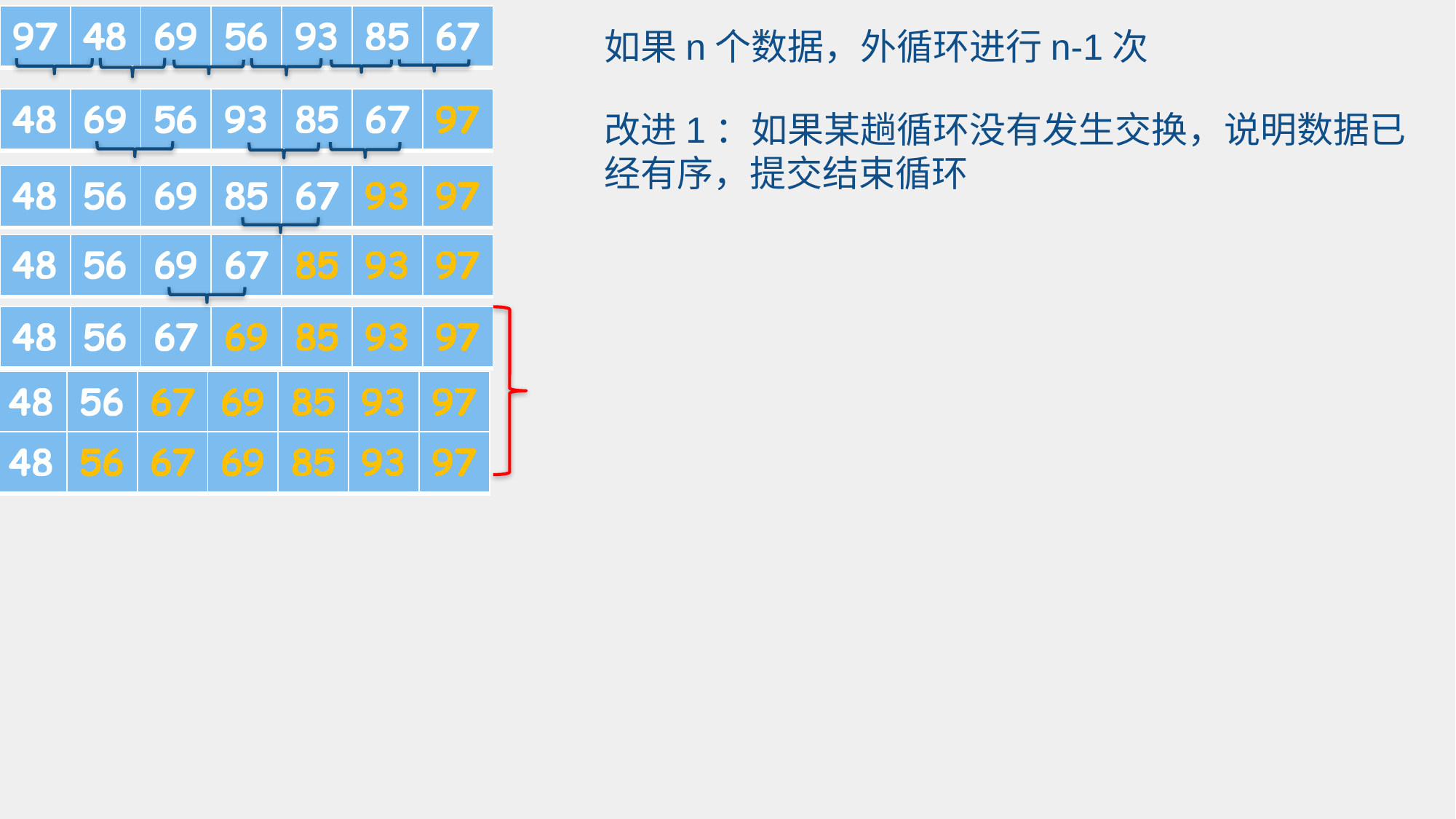

| 97 | 48 | 69 | 56 | 93 | 85 | 67 |
| --- | --- | --- | --- | --- | --- | --- |
如果n个数据，外循环进行n-1次

| 48 | 69 | 56 | 93 | 85 | 67 | 97 |
| --- | --- | --- | --- | --- | --- | --- |
改进1：如果某趟循环没有发生交换，说明数据已经有序，提交结束循环

| 48 | 56 | 69 | 85 | 67 | 93 | 97 |
| --- | --- | --- | --- | --- | --- | --- |

| 48 | 56 | 69 | 67 | 85 | 93 | 97 |
| --- | --- | --- | --- | --- | --- | --- |

| 48 | 56 | 67 | 69 | 85 | 93 | 97 |
| --- | --- | --- | --- | --- | --- | --- |

| 48 | 56 | 67 | 69 | 85 | 93 | 97 |
| --- | --- | --- | --- | --- | --- | --- |
| 48 | 56 | 67 | 69 | 85 | 93 | 97 |
| --- | --- | --- | --- | --- | --- | --- |